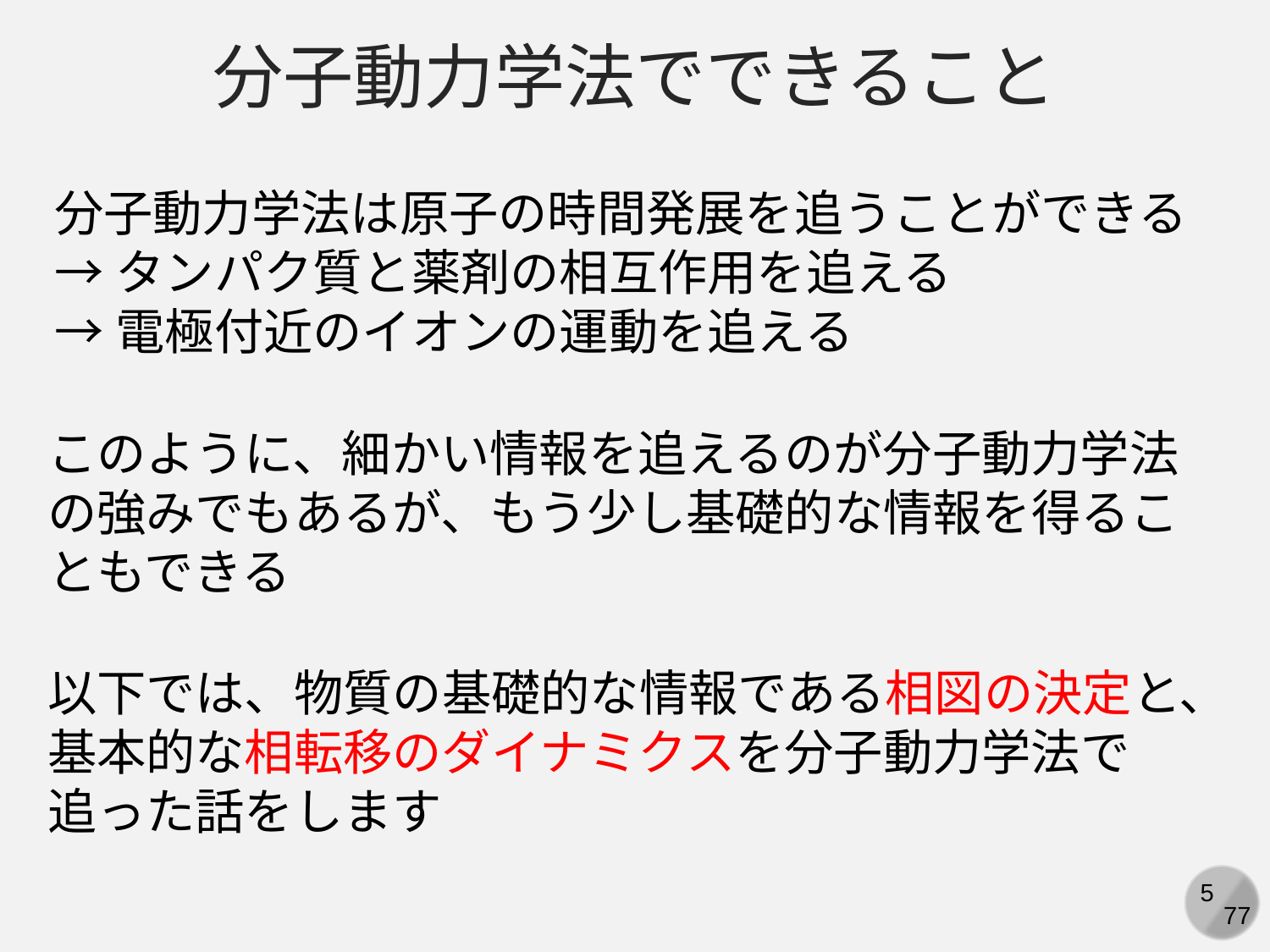

分子動力学法でできること
分子動力学法は原子の時間発展を追うことができる
→タンパク質と薬剤の相互作用を追える
→電極付近のイオンの運動を追える
このように、細かい情報を追えるのが分子動力学法の強みでもあるが、もう少し基礎的な情報を得ることもできる
以下では、物質の基礎的な情報である相図の決定と、基本的な相転移のダイナミクスを分子動力学法で追った話をします